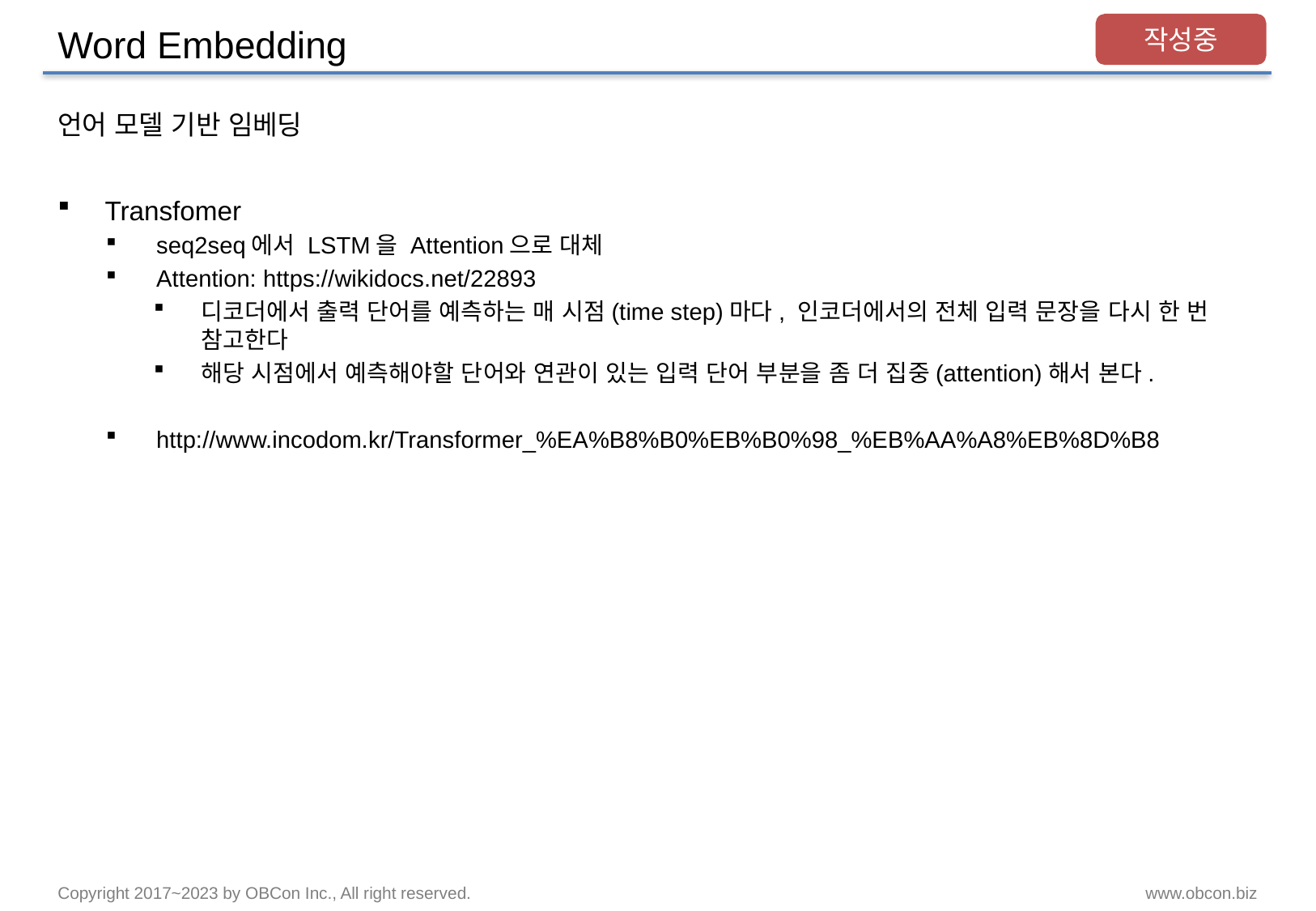

# Word Embedding
작성중
언어 모델 기반 임베딩
Transfomer
seq2seq에서 LSTM을 Attention으로 대체
Attention: https://wikidocs.net/22893
디코더에서 출력 단어를 예측하는 매 시점(time step)마다, 인코더에서의 전체 입력 문장을 다시 한 번 참고한다
해당 시점에서 예측해야할 단어와 연관이 있는 입력 단어 부분을 좀 더 집중(attention)해서 본다.

http://www.incodom.kr/Transformer_%EA%B8%B0%EB%B0%98_%EB%AA%A8%EB%8D%B8